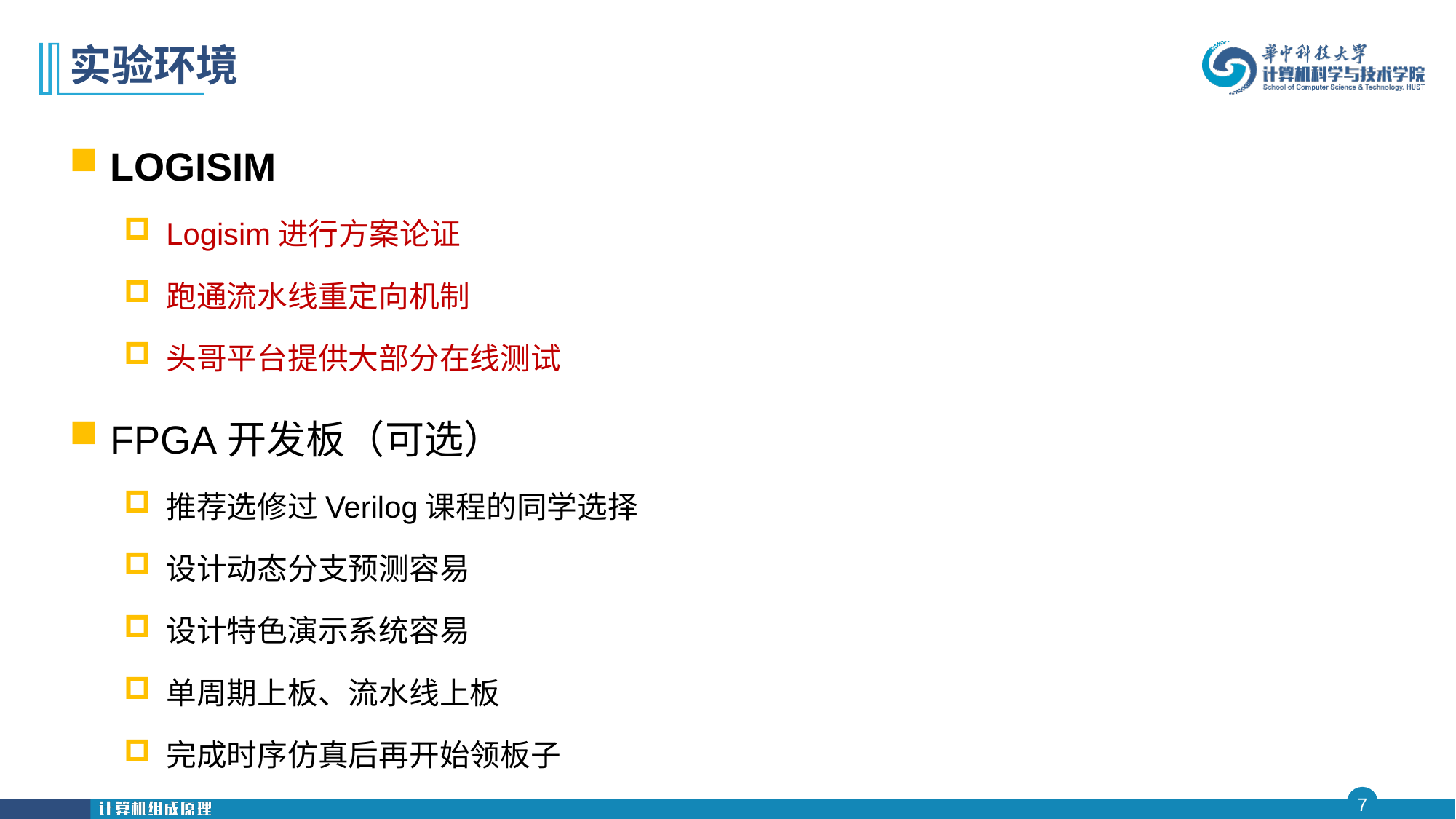

# 实验环境
LOGISIM
Logisim进行方案论证
跑通流水线重定向机制
头哥平台提供大部分在线测试
FPGA开发板（可选）
推荐选修过Verilog课程的同学选择
设计动态分支预测容易
设计特色演示系统容易
单周期上板、流水线上板
完成时序仿真后再开始领板子